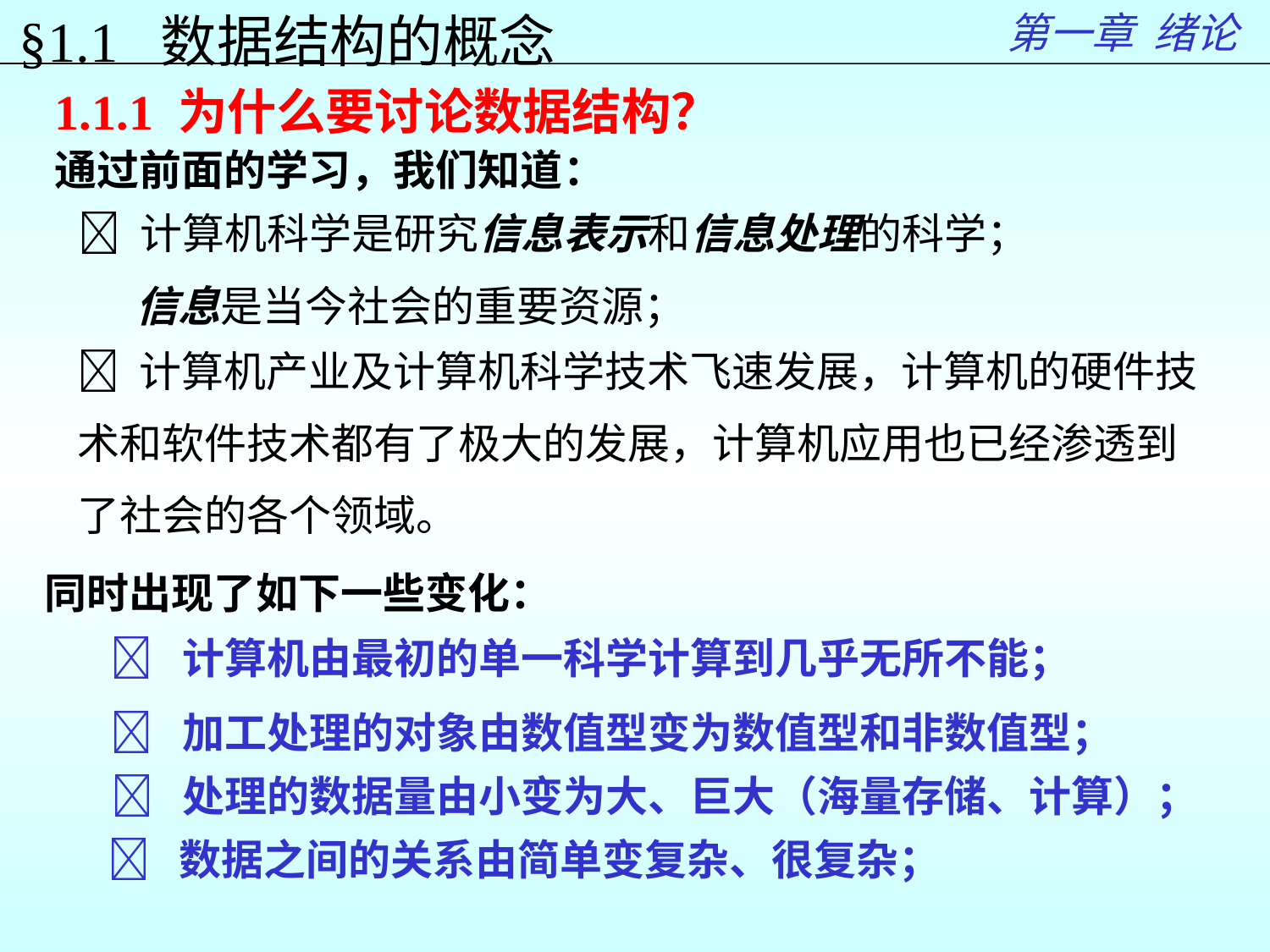

第一章  绪论

§1.1  数据结构的概念
1.1.1 为什么要讨论数据结构？
通过前面的学习，我们知道：
♣ 计算机科学是研究信息表示和信息处理的科学；
     信息是当今社会的重要资源；
♣ 计算机产业及计算机科学技术飞速发展，计算机的硬件技
术和软件技术都有了极大的发展，计算机应用也已经渗透到
了社会的各个领域。
同时出现了如下一些变化：
♣  计算机由最初的单一科学计算到几乎无所不能；
♣  加工处理的对象由数值型变为数值型和非数值型；
♣  处理的数据量由小变为大、巨大（海量存储、计算）；
♣  数据之间的关系由简单变复杂、很复杂；